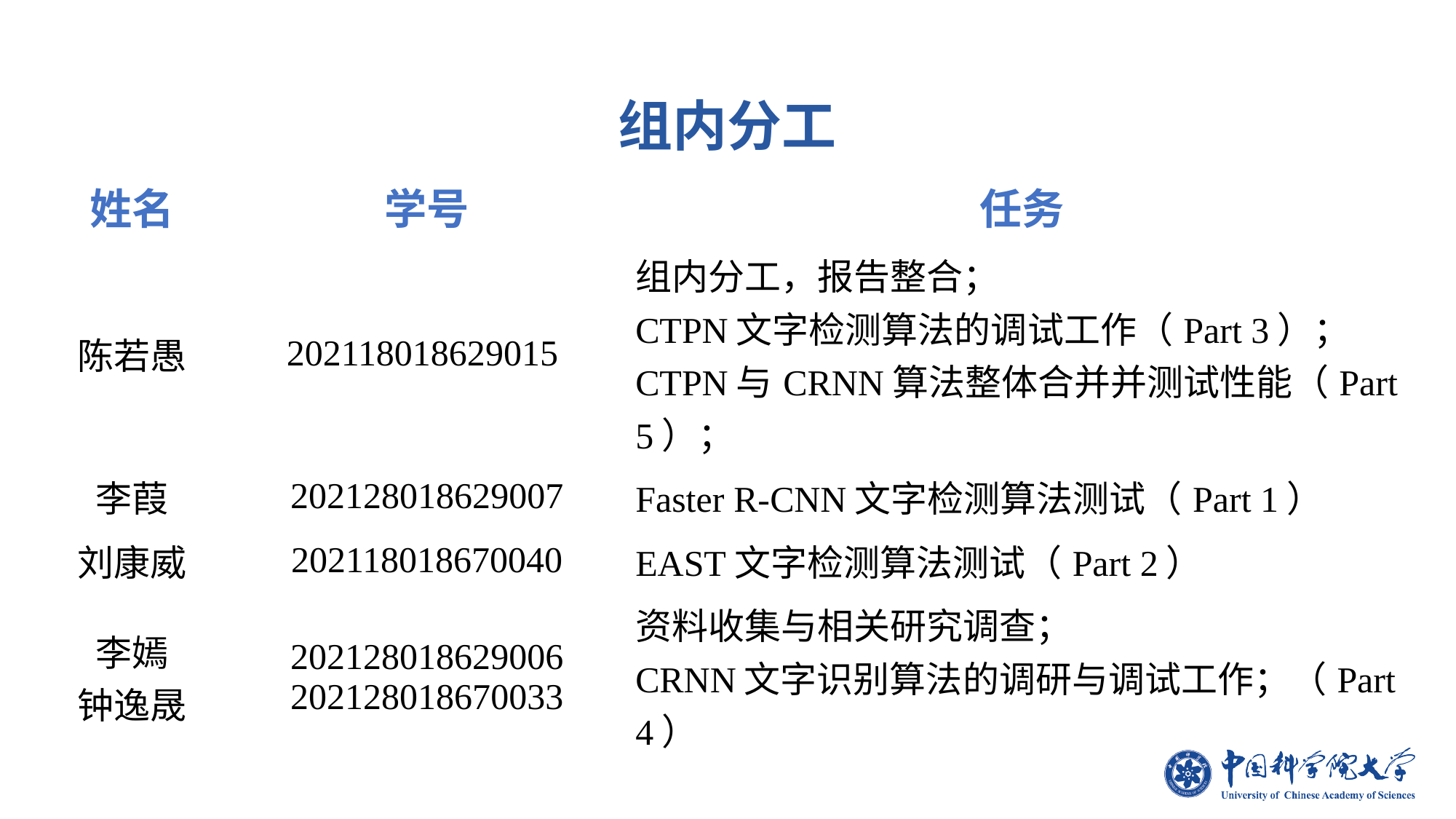

组内分工
| 姓名 | 学号 | 任务 |
| --- | --- | --- |
| 陈若愚 | 202118018629015 | 组内分工，报告整合； CTPN文字检测算法的调试工作（Part 3）； CTPN与CRNN算法整体合并并测试性能（Part 5）； |
| 李葭 | 202128018629007 | Faster R-CNN文字检测算法测试（Part 1） |
| 刘康威 | 202118018670040 | EAST文字检测算法测试（Part 2） |
| 李嫣 钟逸晟 | 202128018629006 202128018670033 | 资料收集与相关研究调查； CRNN文字识别算法的调研与调试工作；（Part 4） |